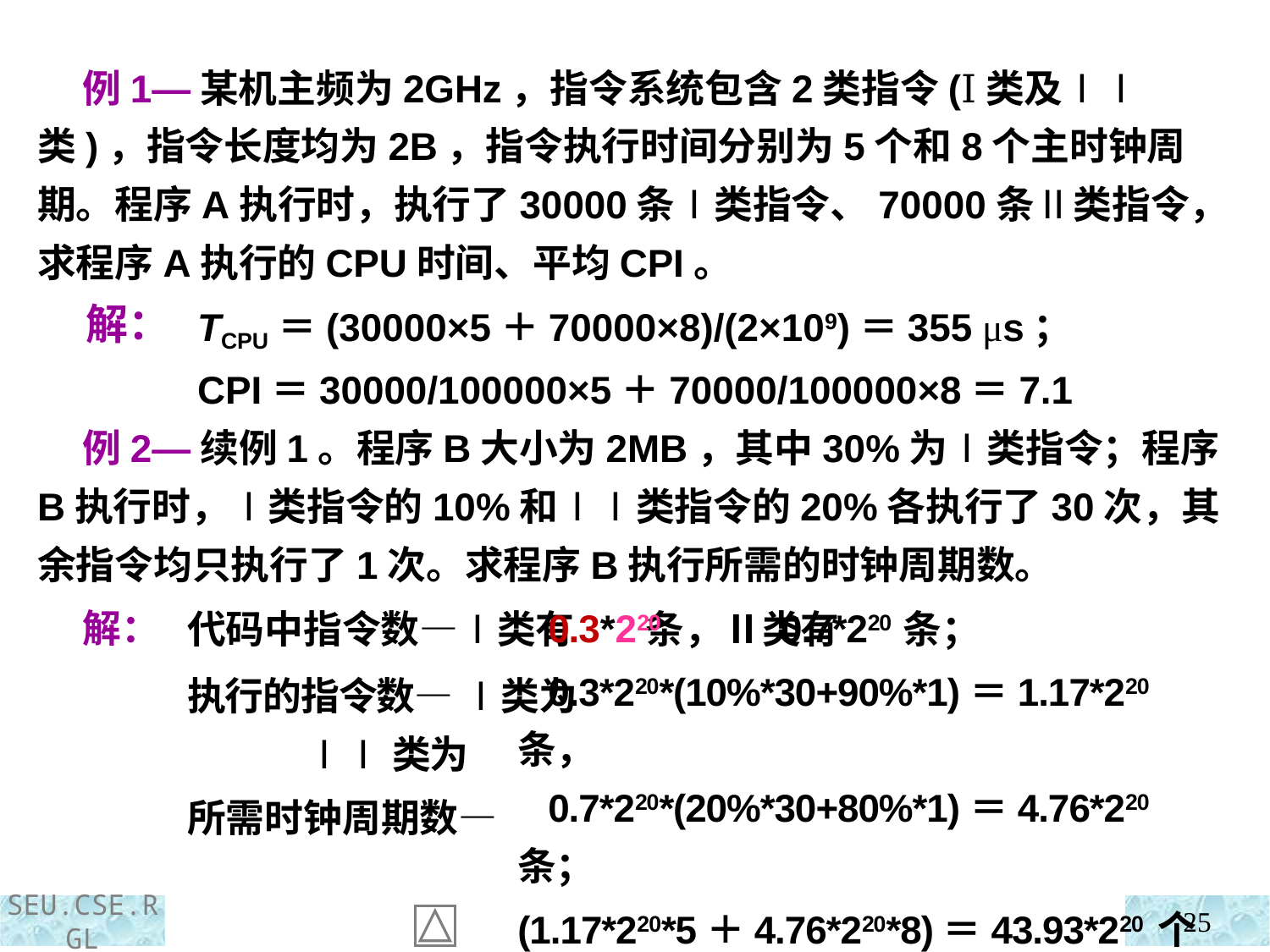

例1—某机主频为2GHz，指令系统包含2类指令(Ⅰ类及ⅠⅠ类)，指令长度均为2B，指令执行时间分别为5个和8个主时钟周期。程序A执行时，执行了30000条Ⅰ类指令、70000条Ⅱ类指令，求程序A执行的CPU时间、平均CPI。
    解：
TCPU＝(30000×5＋70000×8)/(2×109)＝355 μs；
CPI＝30000/100000×5＋70000/100000×8＝7.1
    例2—续例1。程序B大小为2MB，其中30%为Ⅰ类指令；程序B执行时，Ⅰ类指令的10%和ⅠⅠ类指令的20%各执行了30次，其余指令均只执行了1次。求程序B执行所需的时钟周期数。
    解：
代码中指令数—Ⅰ类有        条，Ⅱ类有        条；
执行的指令数— Ⅰ类为
              ⅠⅠ类为
所需时钟周期数—
   0.3*220            0.7*220
   0.3*220*(10%*30+90%*1)＝1.17*220 条，
   0.7*220*(20%*30+80%*1)＝4.76*220 条；
(1.17*220*5＋4.76*220*8)＝43.93*220 个
25